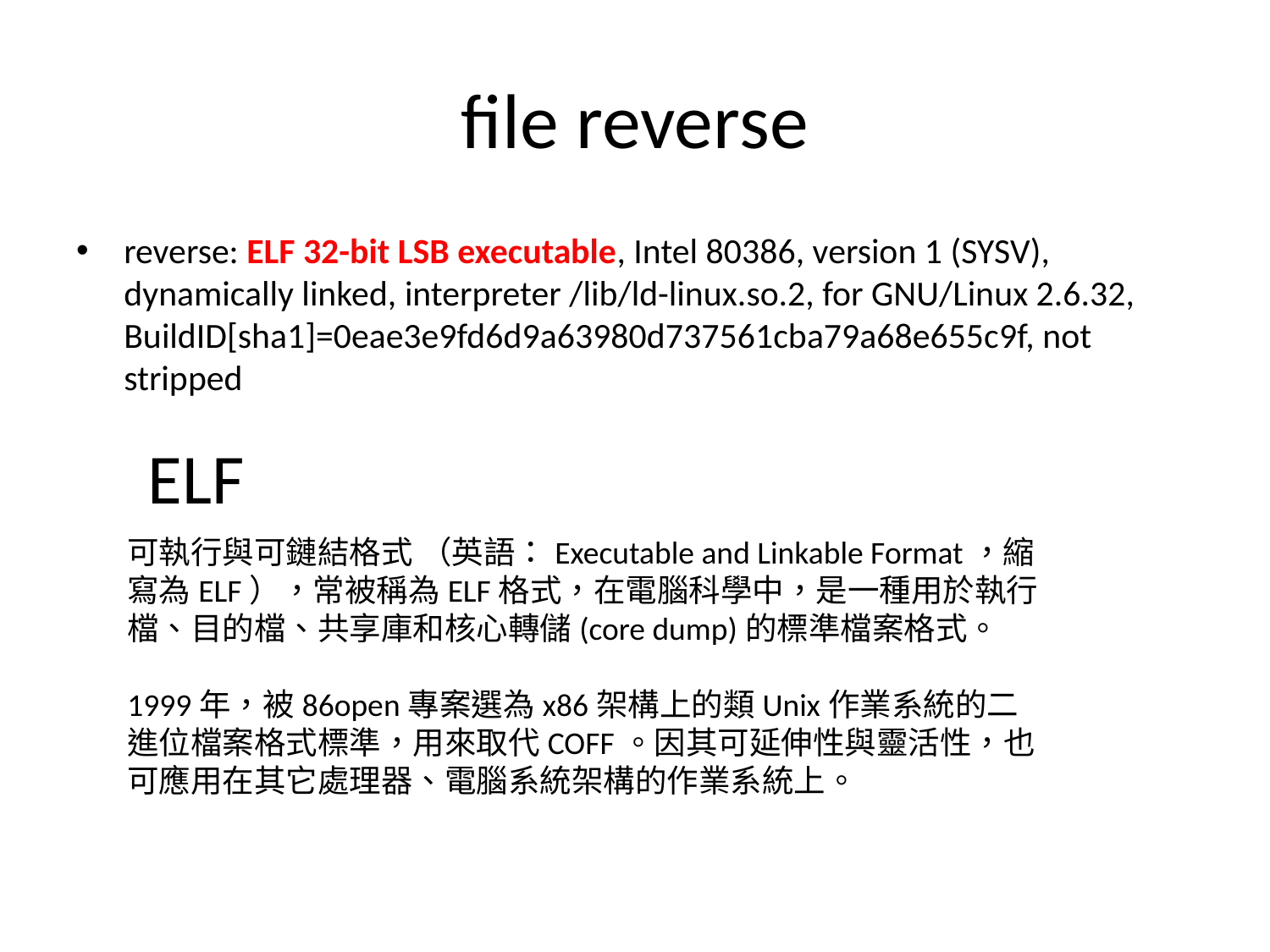

# file reverse
reverse: ELF 32-bit LSB executable, Intel 80386, version 1 (SYSV), dynamically linked, interpreter /lib/ld-linux.so.2, for GNU/Linux 2.6.32, BuildID[sha1]=0eae3e9fd6d9a63980d737561cba79a68e655c9f, not stripped

ELF
可執行與可鏈結格式 （英語：Executable and Linkable Format，縮寫為ELF），常被稱為ELF格式，在電腦科學中，是一種用於執行檔、目的檔、共享庫和核心轉儲(core dump)的標準檔案格式。

1999年，被86open專案選為x86架構上的類Unix作業系統的二進位檔案格式標準，用來取代COFF。因其可延伸性與靈活性，也可應用在其它處理器、電腦系統架構的作業系統上。